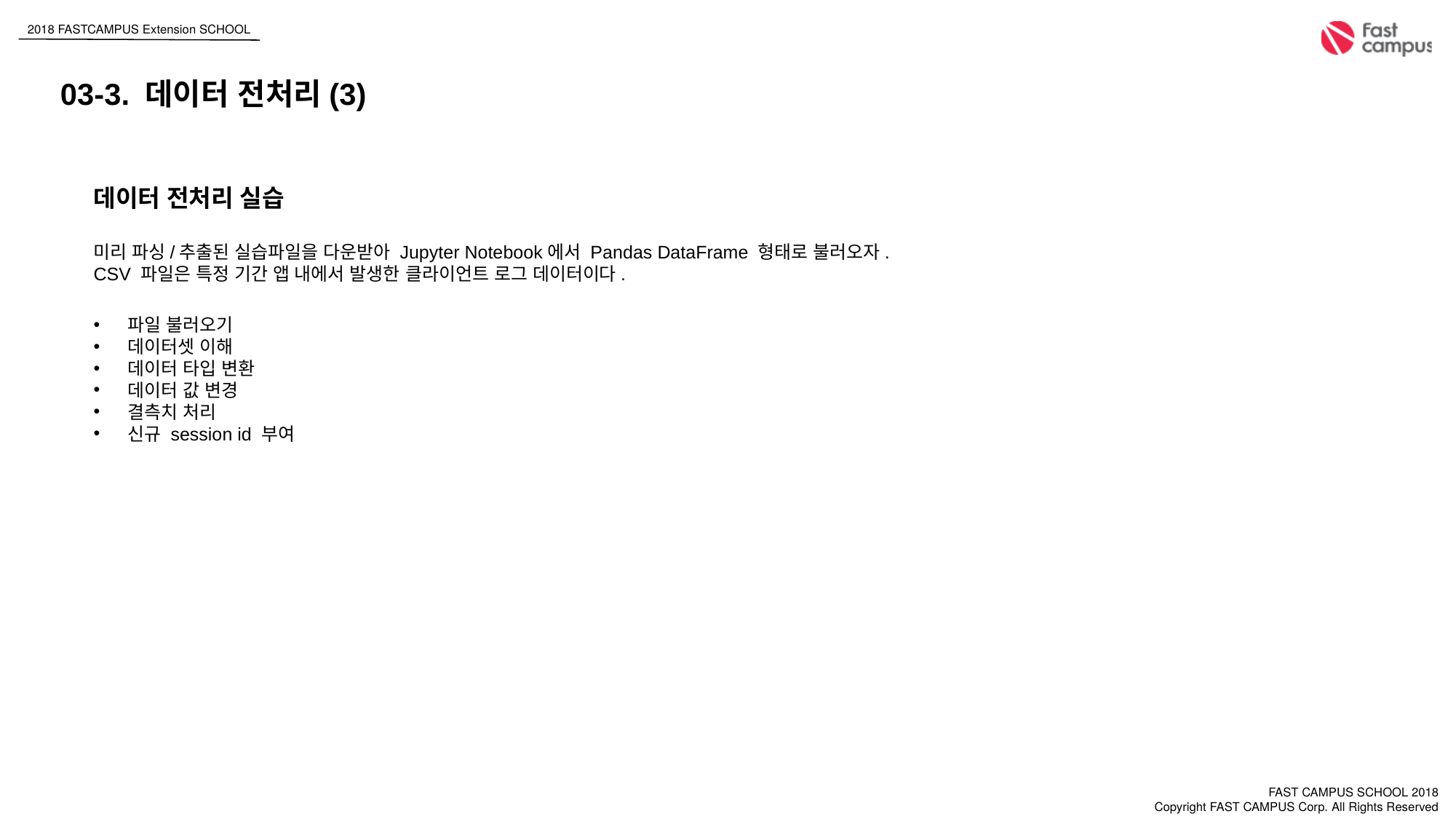

03-3. 데이터 전처리(3)
데이터 전처리 실습

미리 파싱/추출된 실습파일을 다운받아 Jupyter Notebook에서 Pandas DataFrame 형태로 불러오자.
CSV 파일은 특정 기간 앱 내에서 발생한 클라이언트 로그 데이터이다.

파일 불러오기
데이터셋 이해
데이터 타입 변환
데이터 값 변경
결측치 처리
신규 session id 부여